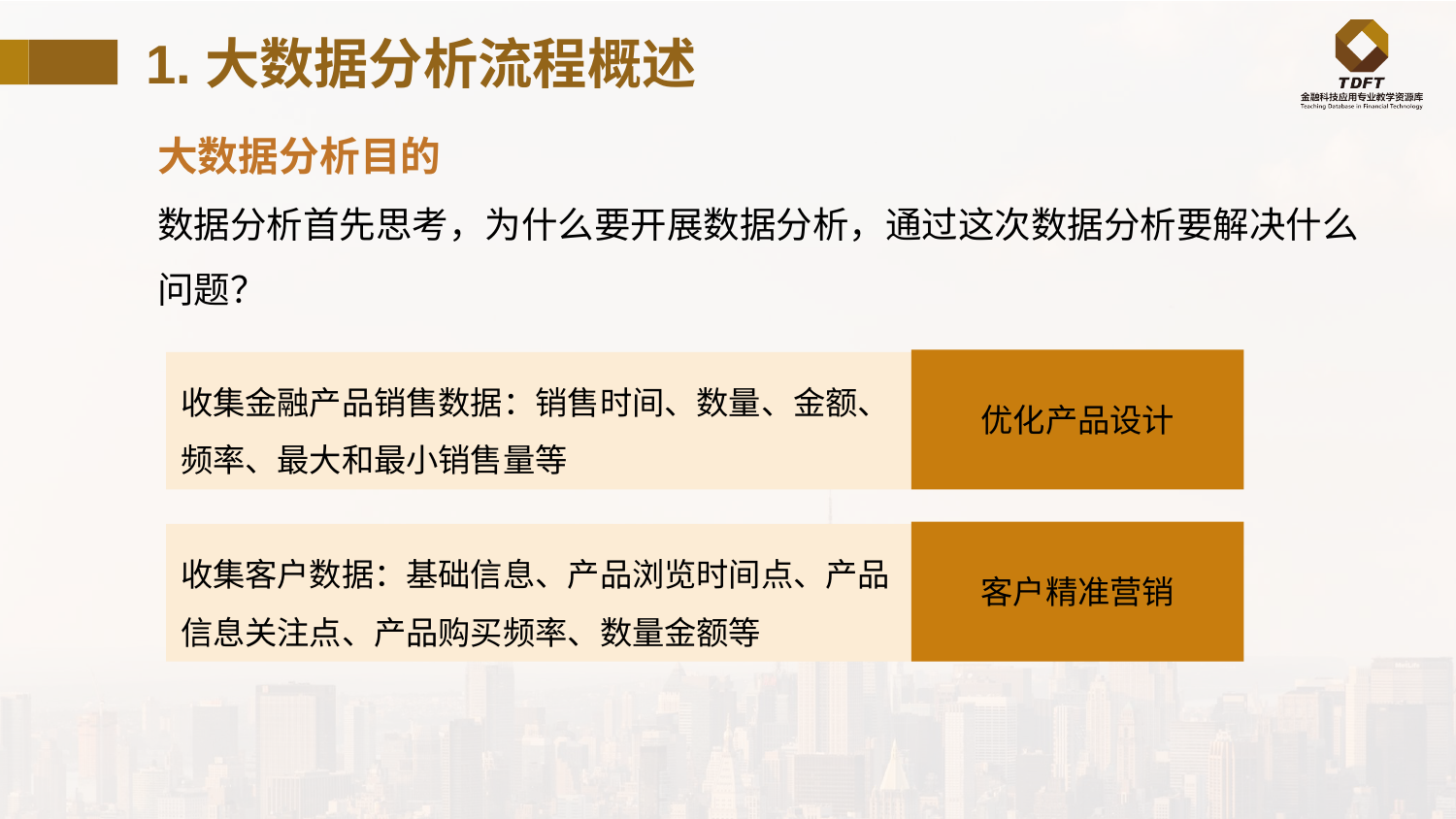

1.大数据分析流程概述

大数据分析目的
数据分析首先思考，为什么要开展数据分析，通过这次数据分析要解决什么问题？
优化产品设计
收集金融产品销售数据：销售时间、数量、金额、频率、最大和最小销售量等
客户精准营销
收集客户数据：基础信息、产品浏览时间点、产品信息关注点、产品购买频率、数量金额等